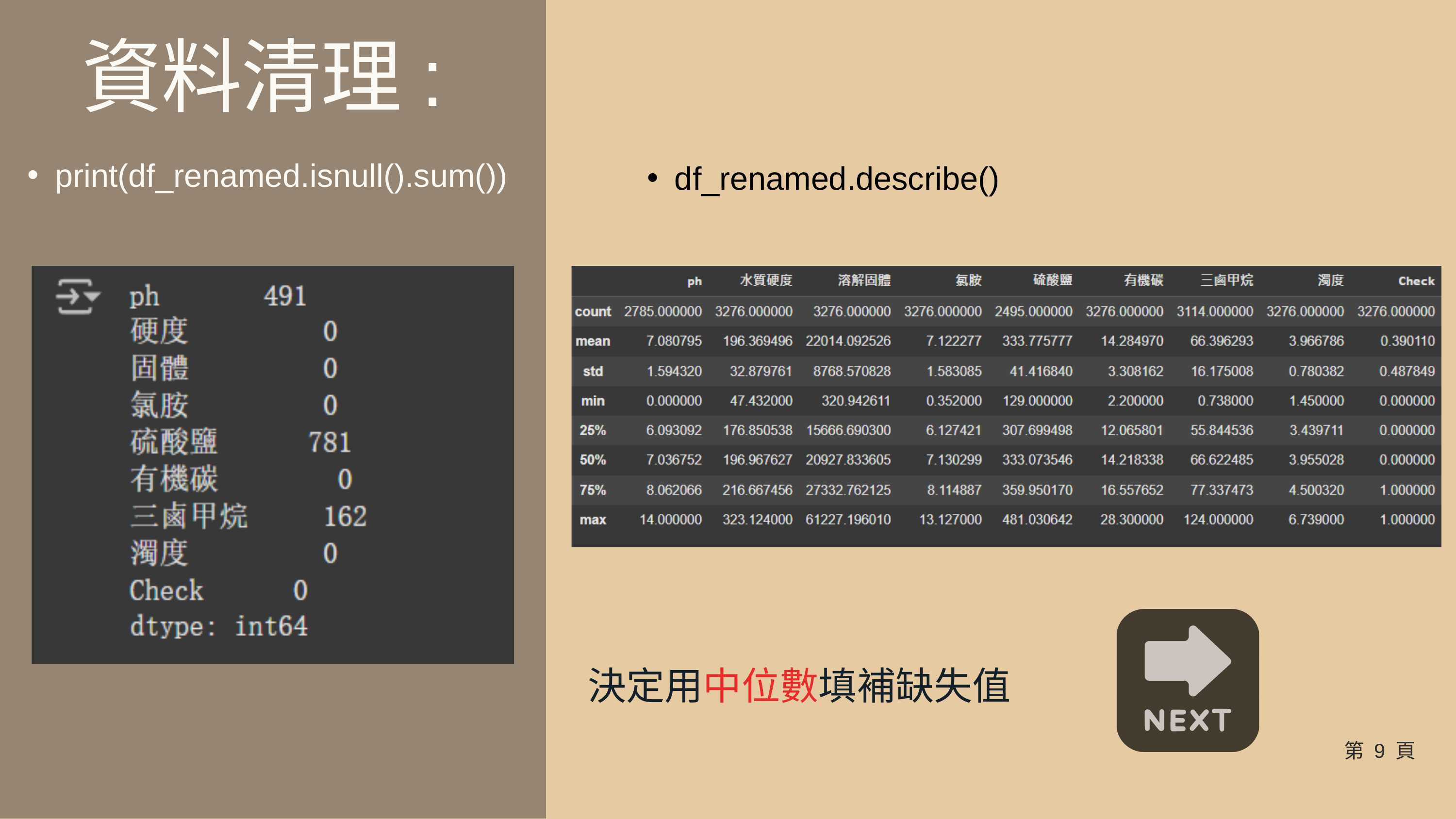

資料清理:
df_renamed.describe()
print(df_renamed.isnull().sum())

決定用中位數填補缺失值
第 9 頁